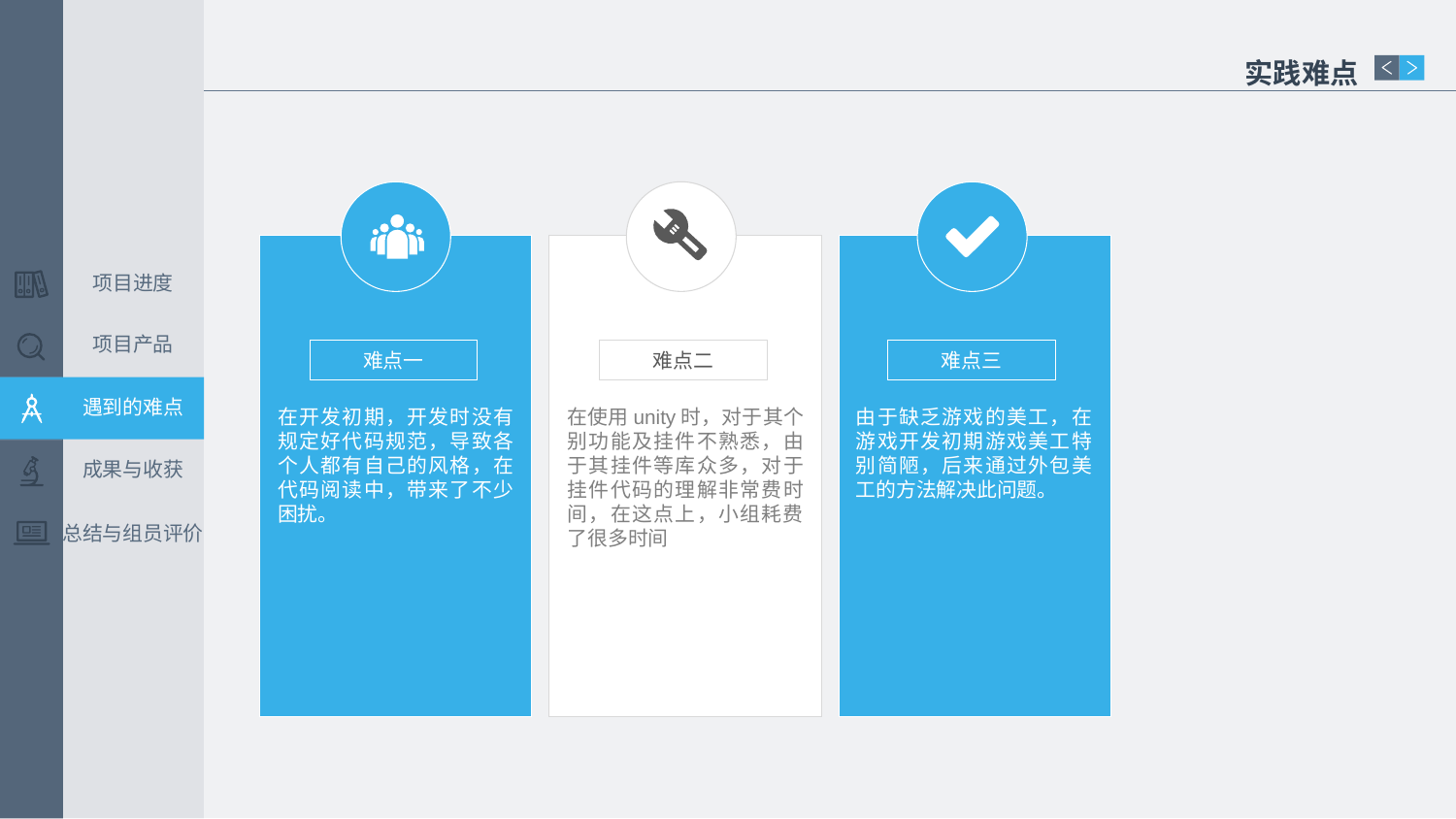

实践难点

项目进度

项目产品

难点一
难点二
难点三

遇到的难点

在开发初期，开发时没有规定好代码规范，导致各个人都有自己的风格，在代码阅读中，带来了不少困扰。
在使用unity时，对于其个别功能及挂件不熟悉，由于其挂件等库众多，对于挂件代码的理解非常费时间，在这点上，小组耗费了很多时间
由于缺乏游戏的美工，在游戏开发初期游戏美工特别简陋，后来通过外包美工的方法解决此问题。
成果与收获

总结与组员评价